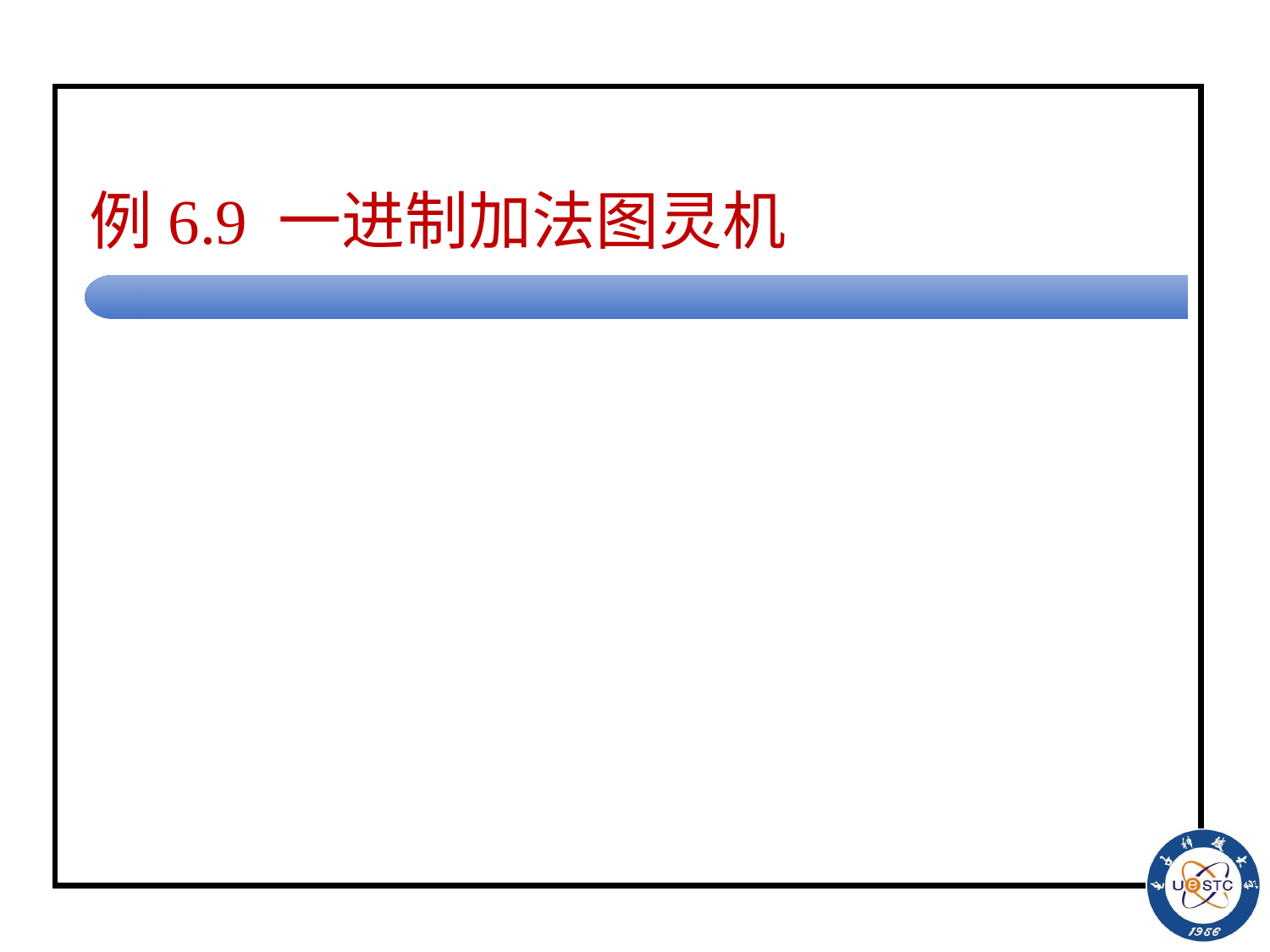

# 例6.9 一进制加法图灵机
目标：对于非负整数m、n, 计算m+n。

分析：
图灵机输入0m10n
需要输出0m+n

算法：
将1改写为0, 最后一个0改写为B